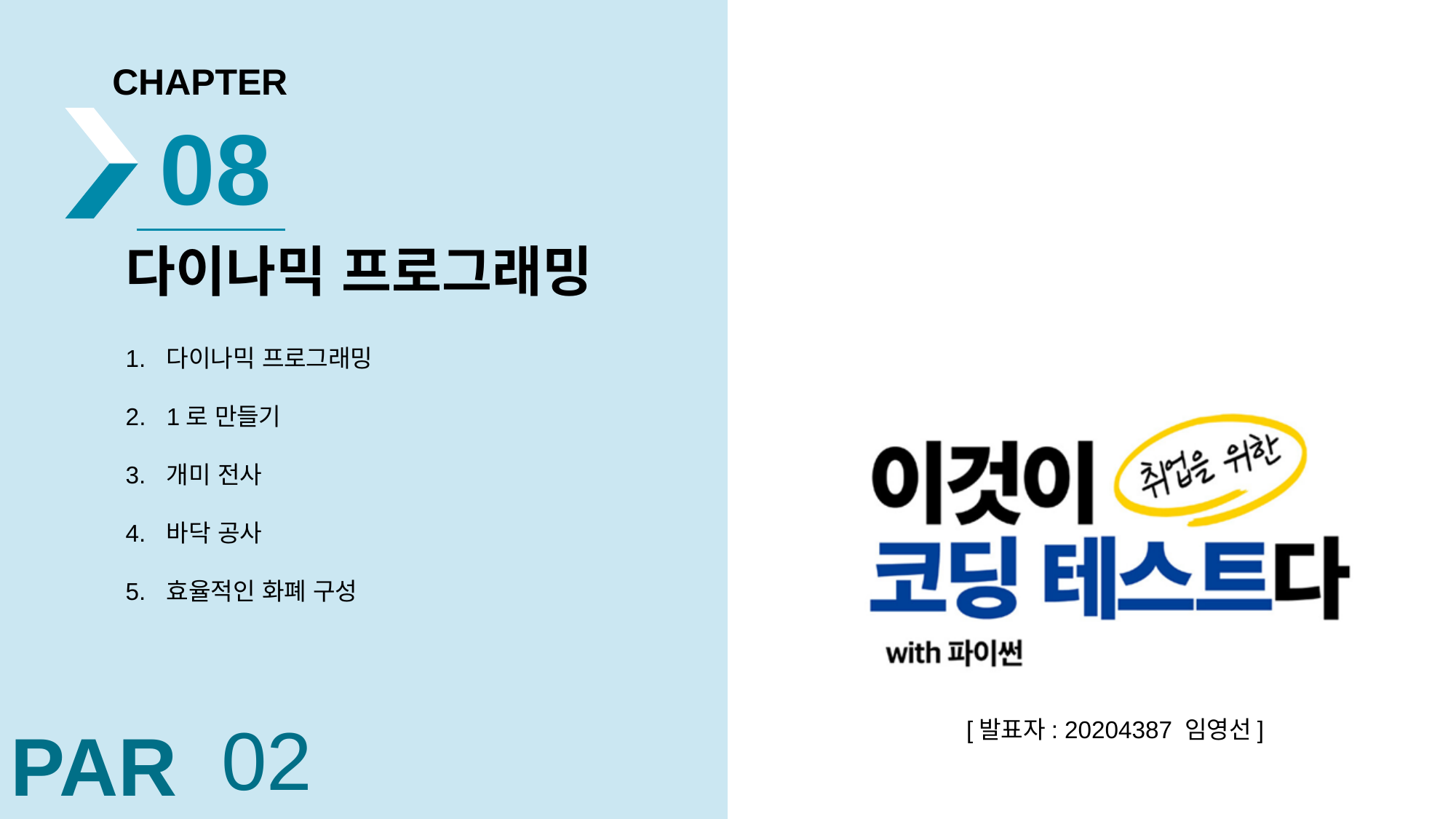

08
다이나믹 프로그래밍
다이나믹 프로그래밍
1로 만들기
개미 전사
바닥 공사
효율적인 화폐 구성
02
[발표자: 20204387 임영선]